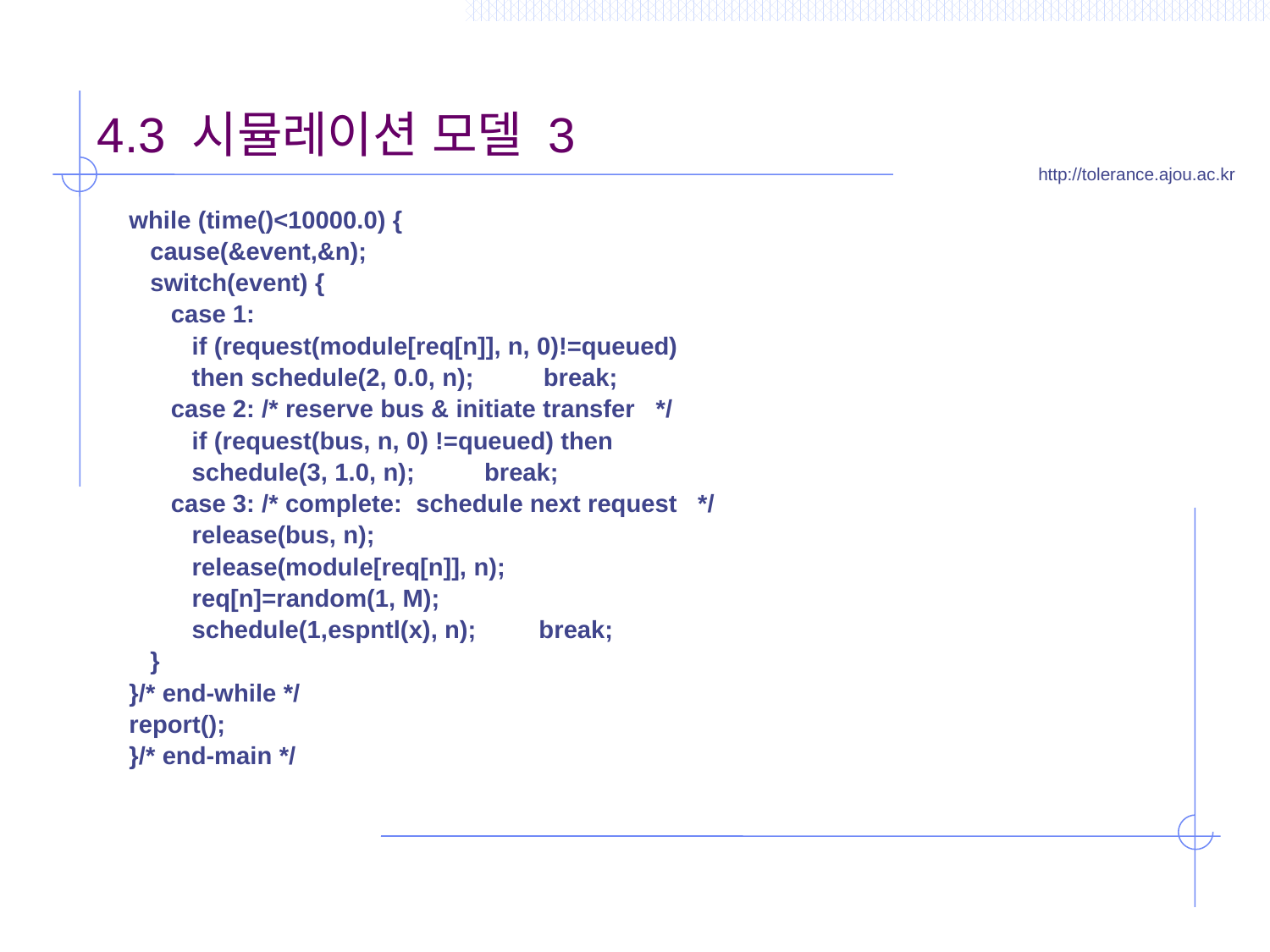

# 4.3 시뮬레이션 모델 3
while (time()<10000.0) {
   cause(&event,&n);
   switch(event) {
      case 1:
         if (request(module[req[n]], n, 0)!=queued)
         then schedule(2, 0.0, n);          break;
      case 2: /* reserve bus & initiate transfer   */
         if (request(bus, n, 0) !=queued) then
         schedule(3, 1.0, n);          break;
      case 3: /* complete:  schedule next request   */
         release(bus, n);
         release(module[req[n]], n);
         req[n]=random(1, M);
         schedule(1,espntl(x), n);         break;
   }
}/* end-while */
report();
}/* end-main */